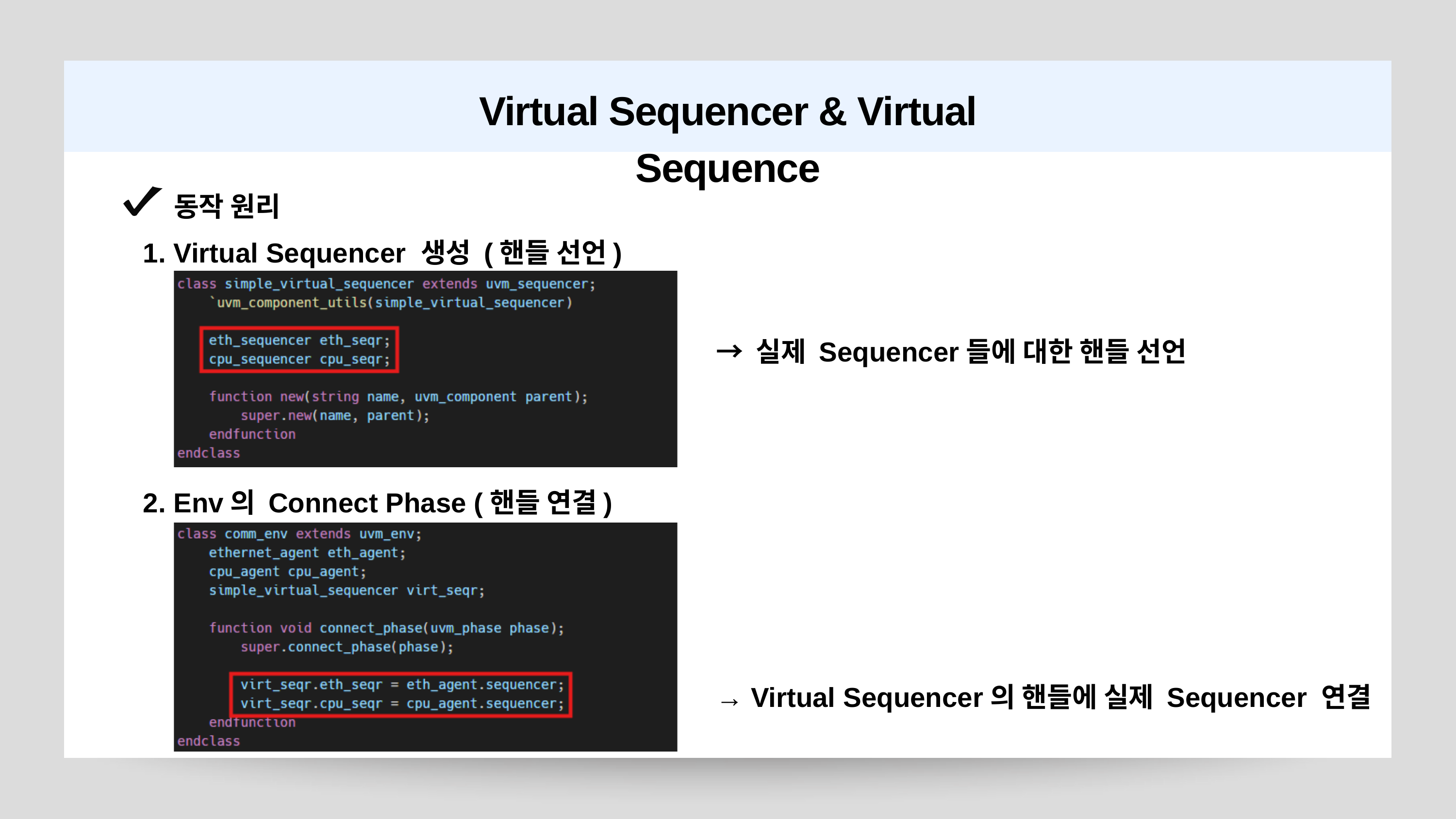

Virtual Sequencer & Virtual Sequence
동작 원리

1. Virtual Sequencer 생성 (핸들 선언)

→ 실제 Sequencer들에 대한 핸들 선언
2. Env의 Connect Phase (핸들 연결)

→ Virtual Sequencer의 핸들에 실제 Sequencer 연결